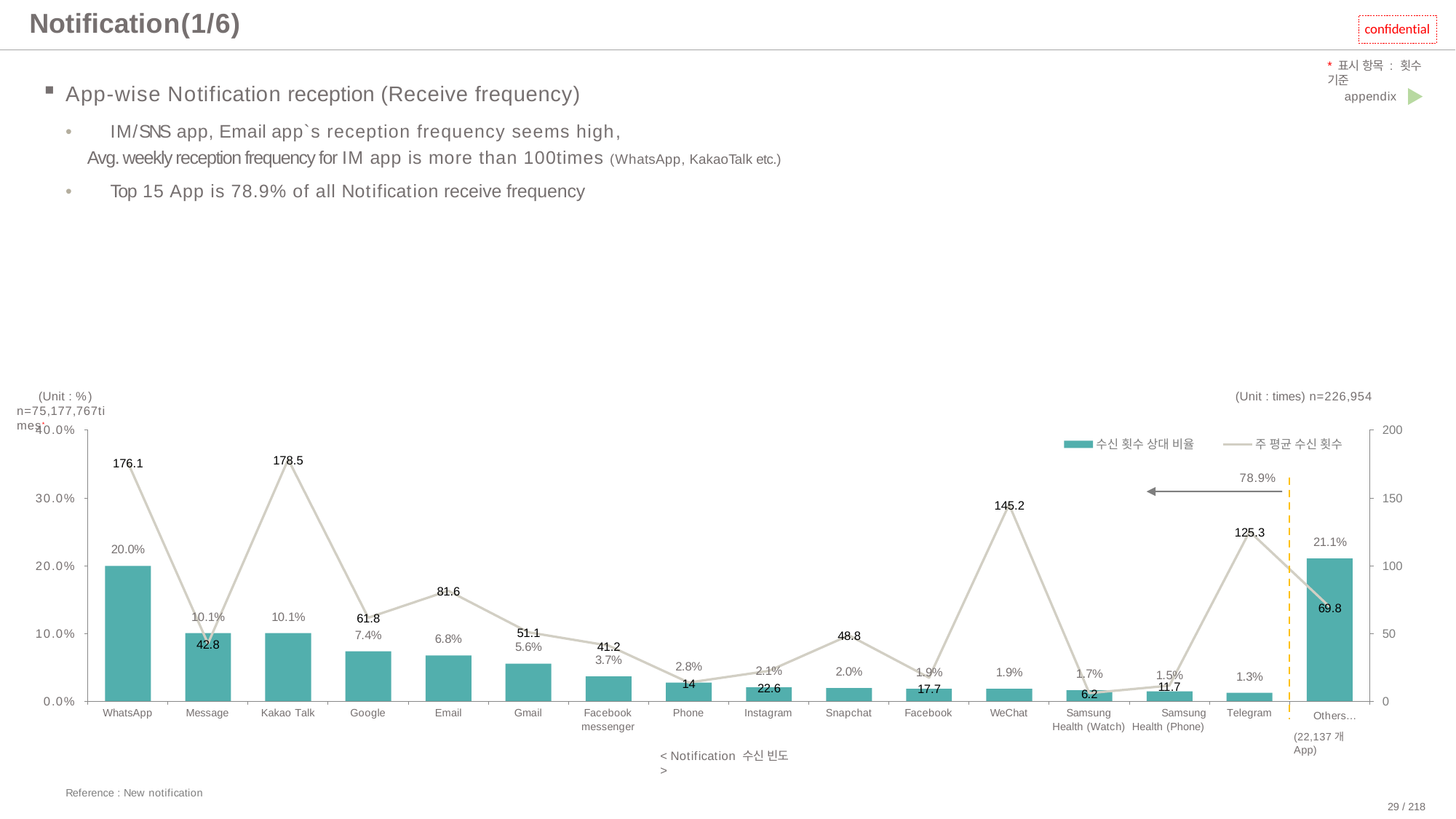

# Notification(1/6)
confidential
*표시 항목 : 횟수 기준
App-wise Notification reception (Receive frequency)

•	IM/SNS app, Email app`s reception frequency seems high,
Avg. weekly reception frequency for IM app is more than 100times (WhatsApp, KakaoTalk etc.)

•	Top 15 App is 78.9% of all Notification receive frequency

appendix
(Unit : %) n=75,177,767times*
(Unit : times) n=226,954
40.0%
200

수신 횟수 상대 비율
주 평균 수신 횟수

178.5
176.1

78.9%

30.0%
150
145.2

125.3
21.1%
20.0%
20.0%
100

81.6
69.8
10.1%
10.1%
61.8
51.1
10.0%
50
7.4%
48.8
6.8%

42.8
41.2
3.7%
5.6%

2.8%
2.1%

2.0%
1.9%
1.9%
1.7%
1.5%
1.3%
14

11.7
22.6
17.7

6.2

0.0%
0

Samsung	Samsung Health (Watch)  Health (Phone)
WhatsApp
Message
Kakao Talk
Google
Email
Gmail
Facebook
Phone
Instagram
Snapchat
Facebook
WeChat
Telegram
Others…
messenger
(22,137개 App)
< Notification 수신 빈도 >
Reference : New notification
29 / 218